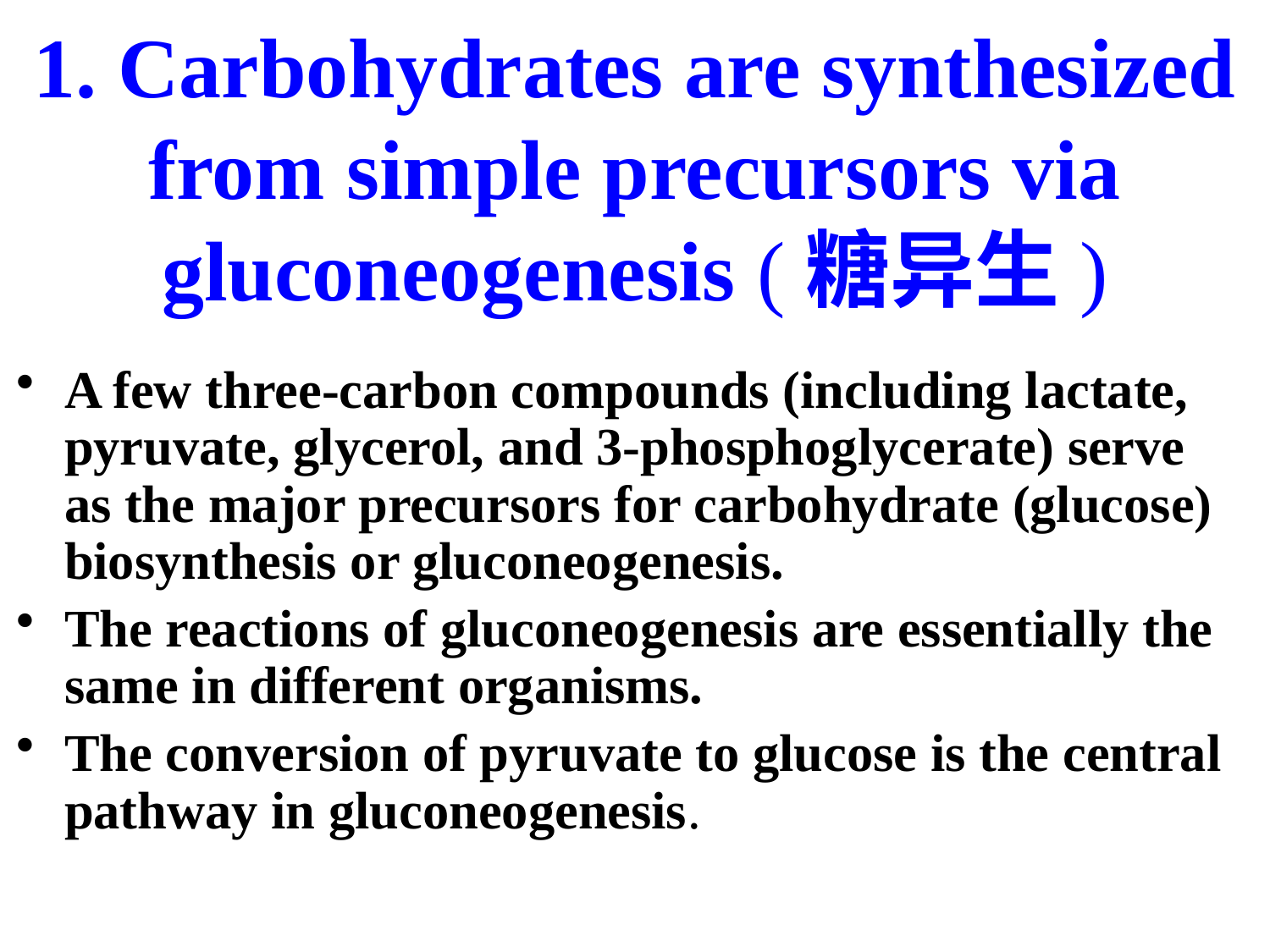

# 1. Carbohydrates are synthesized from simple precursors via gluconeogenesis (糖异生)
A few three-carbon compounds (including lactate, pyruvate, glycerol, and 3-phosphoglycerate) serve as the major precursors for carbohydrate (glucose) biosynthesis or gluconeogenesis.
The reactions of gluconeogenesis are essentially the same in different organisms.
The conversion of pyruvate to glucose is the central pathway in gluconeogenesis.